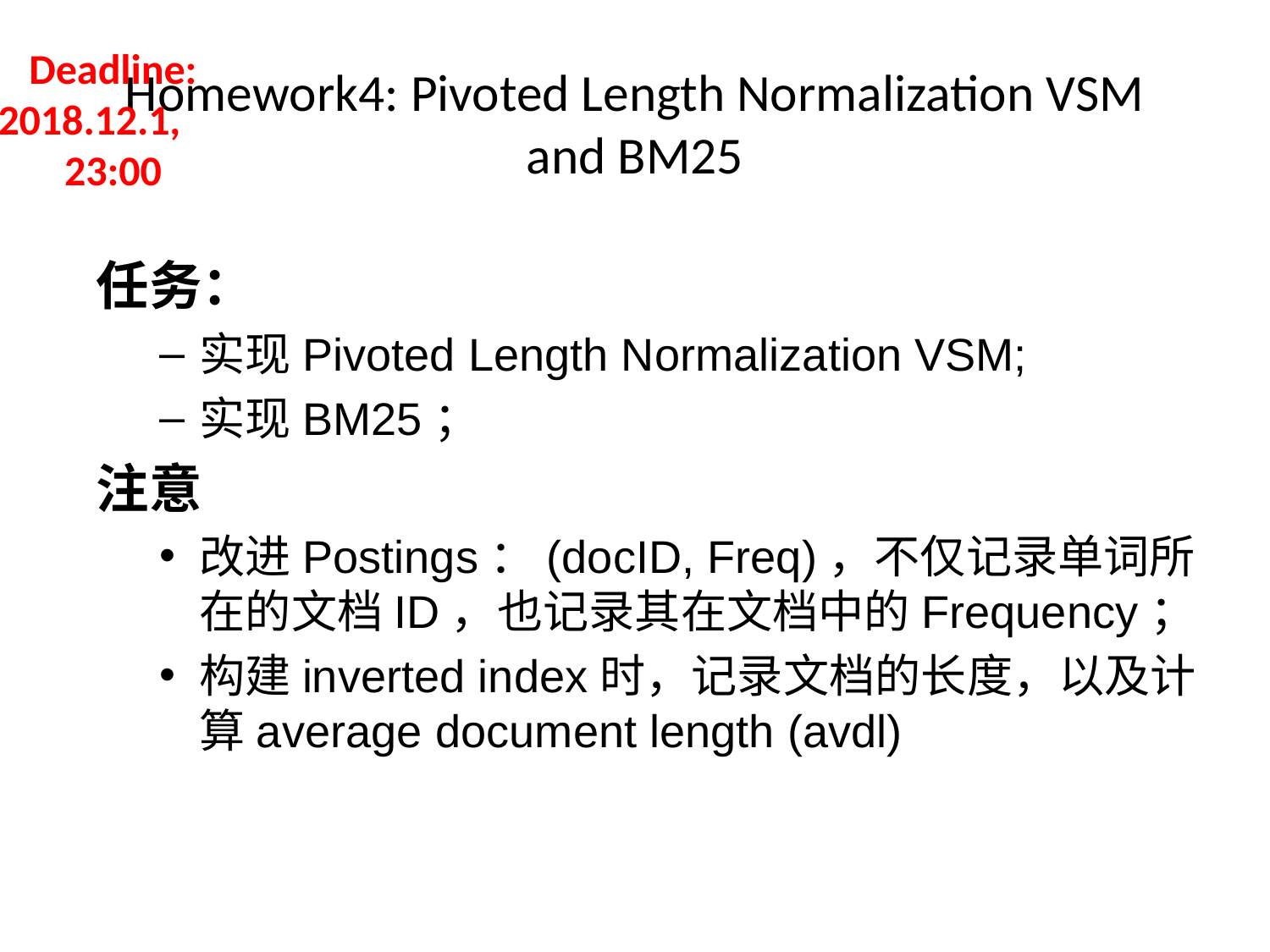

Deadline: 2018.12.1,      23:00
# Homework4: Pivoted Length Normalization VSM and BM25
任务：
实现Pivoted Length Normalization VSM;
实现BM25；
注意
改进Postings：(docID, Freq)，不仅记录单词所在的文档ID，也记录其在文档中的Frequency；
构建inverted index时，记录文档的长度，以及计算average document length (avdl)